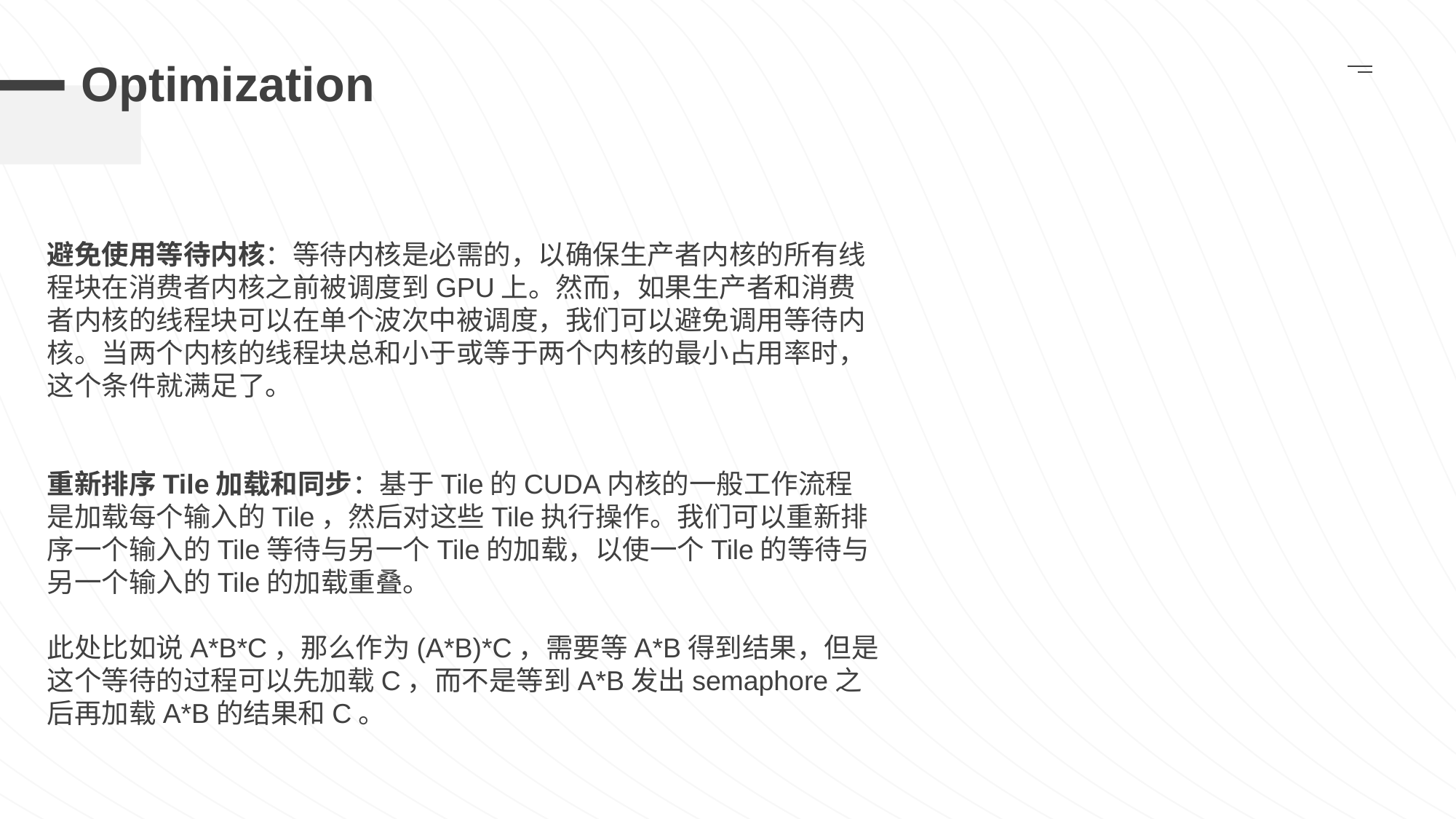

# Optimization
避免使用等待内核：等待内核是必需的，以确保生产者内核的所有线程块在消费者内核之前被调度到GPU上。然而，如果生产者和消费者内核的线程块可以在单个波次中被调度，我们可以避免调用等待内核。当两个内核的线程块总和小于或等于两个内核的最小占用率时，这个条件就满足了。

重新排序Tile加载和同步：基于Tile的CUDA内核的一般工作流程是加载每个输入的Tile，然后对这些Tile执行操作。我们可以重新排序一个输入的Tile等待与另一个Tile的加载，以使一个Tile的等待与另一个输入的Tile的加载重叠。

此处比如说A*B*C，那么作为(A*B)*C，需要等A*B得到结果，但是这个等待的过程可以先加载C，而不是等到A*B发出semaphore之后再加载A*B的结果和C。